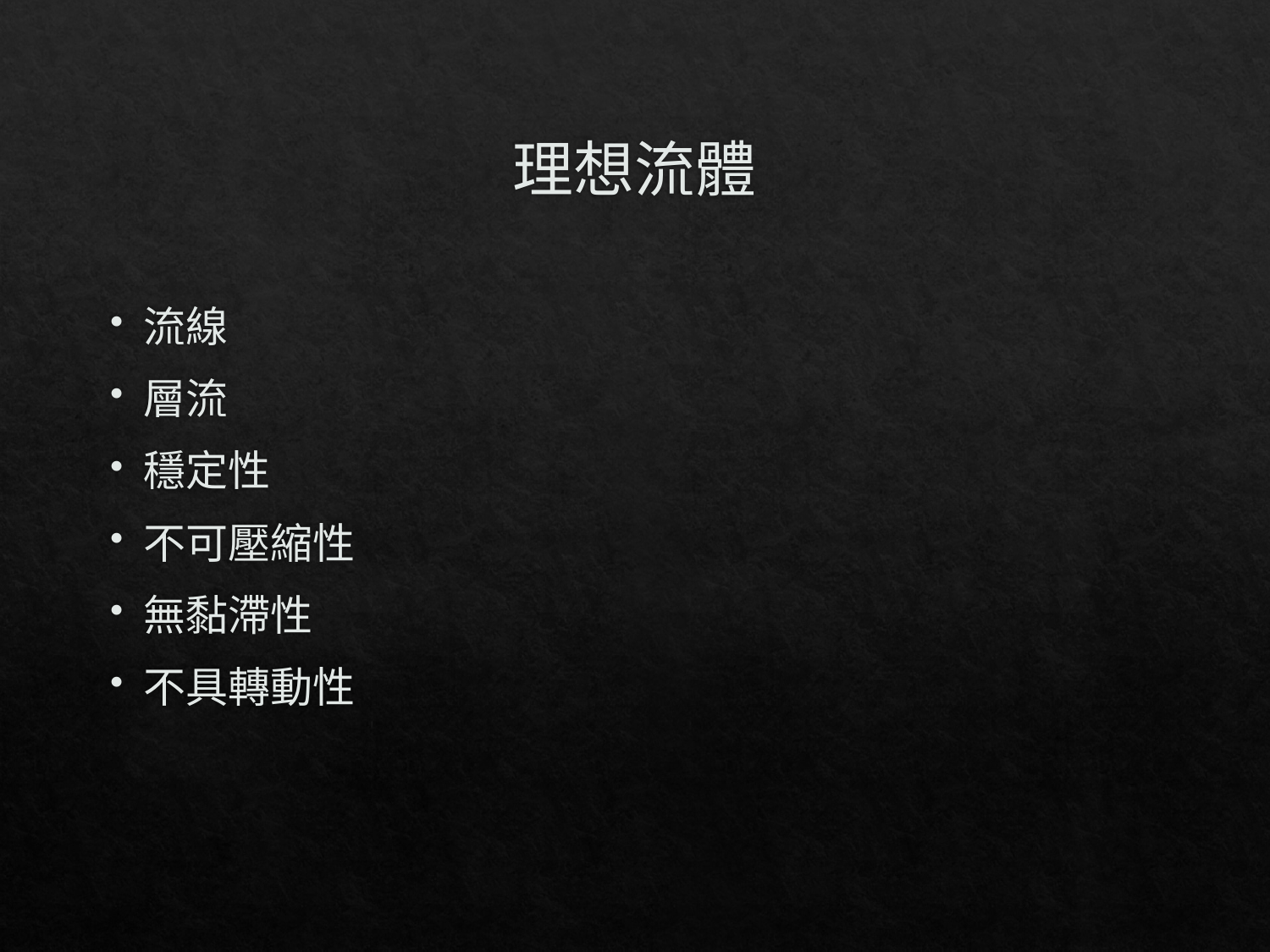

# 理想流體
流線
層流
穩定性
不可壓縮性
無黏滯性
不具轉動性